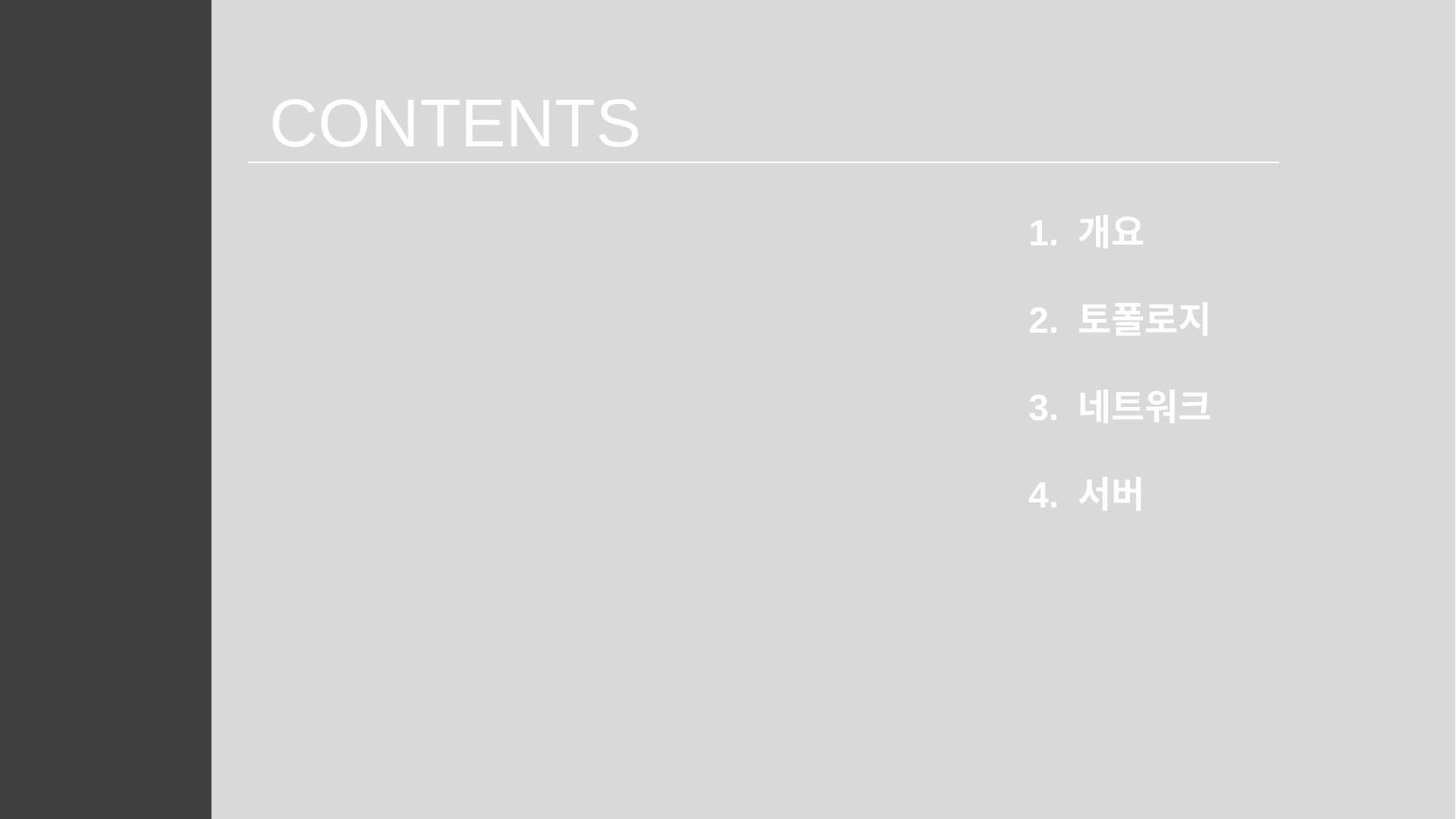

# CONTENTS
1. 개요

2. 토폴로지

3. 네트워크

4. 서버